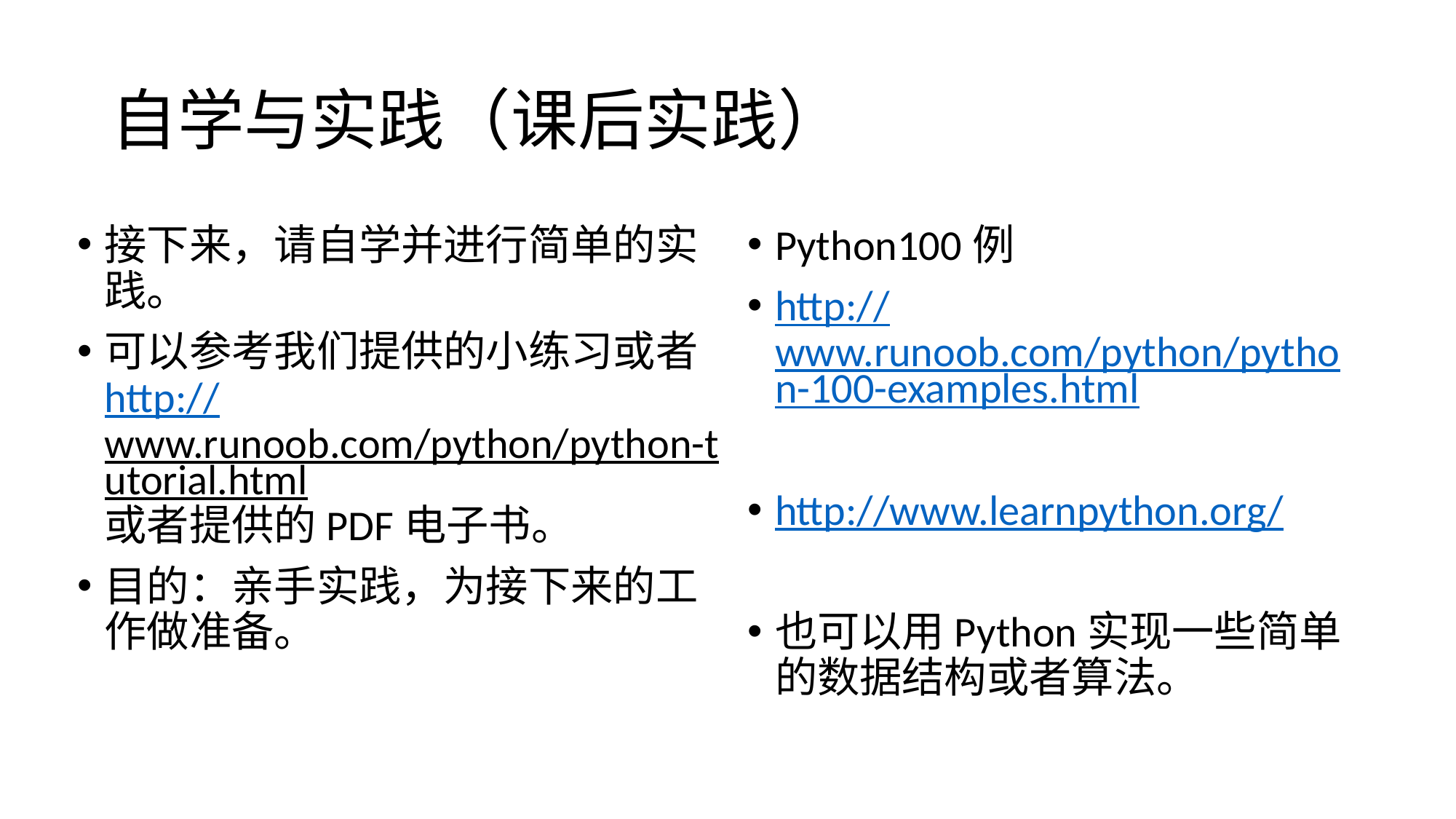

# 自学与实践（课后实践）
接下来，请自学并进行简单的实践。
可以参考我们提供的小练习或者http://www.runoob.com/python/python-tutorial.html或者提供的PDF电子书。
目的：亲手实践，为接下来的工作做准备。
Python100例
http://www.runoob.com/python/python-100-examples.html

http://www.learnpython.org/

也可以用Python实现一些简单的数据结构或者算法。